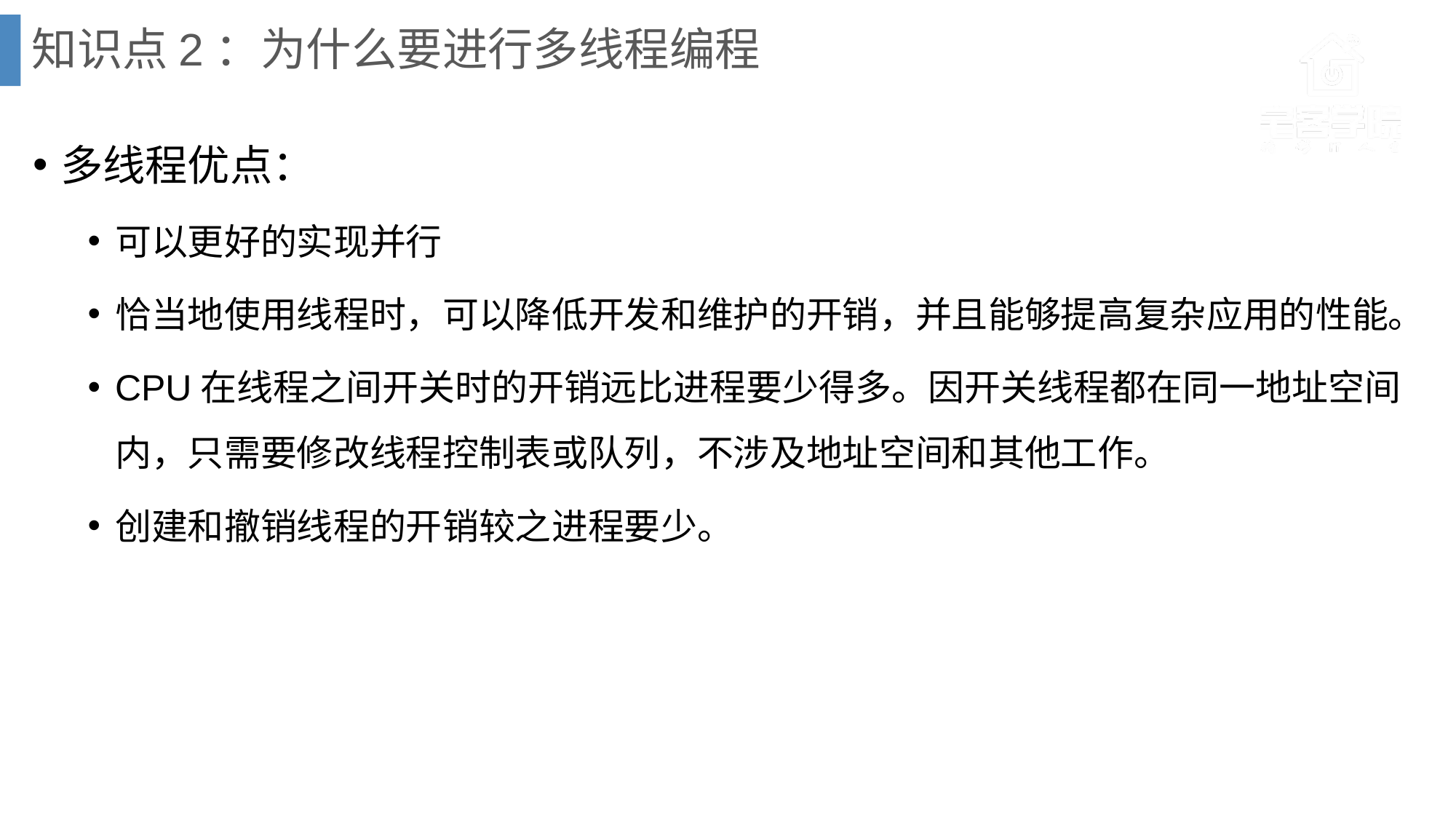

# 知识点2：为什么要进行多线程编程
多线程优点：
可以更好的实现并行
恰当地使用线程时，可以降低开发和维护的开销，并且能够提高复杂应用的性能。
CPU在线程之间开关时的开销远比进程要少得多。因开关线程都在同一地址空间内，只需要修改线程控制表或队列，不涉及地址空间和其他工作。
创建和撤销线程的开销较之进程要少。